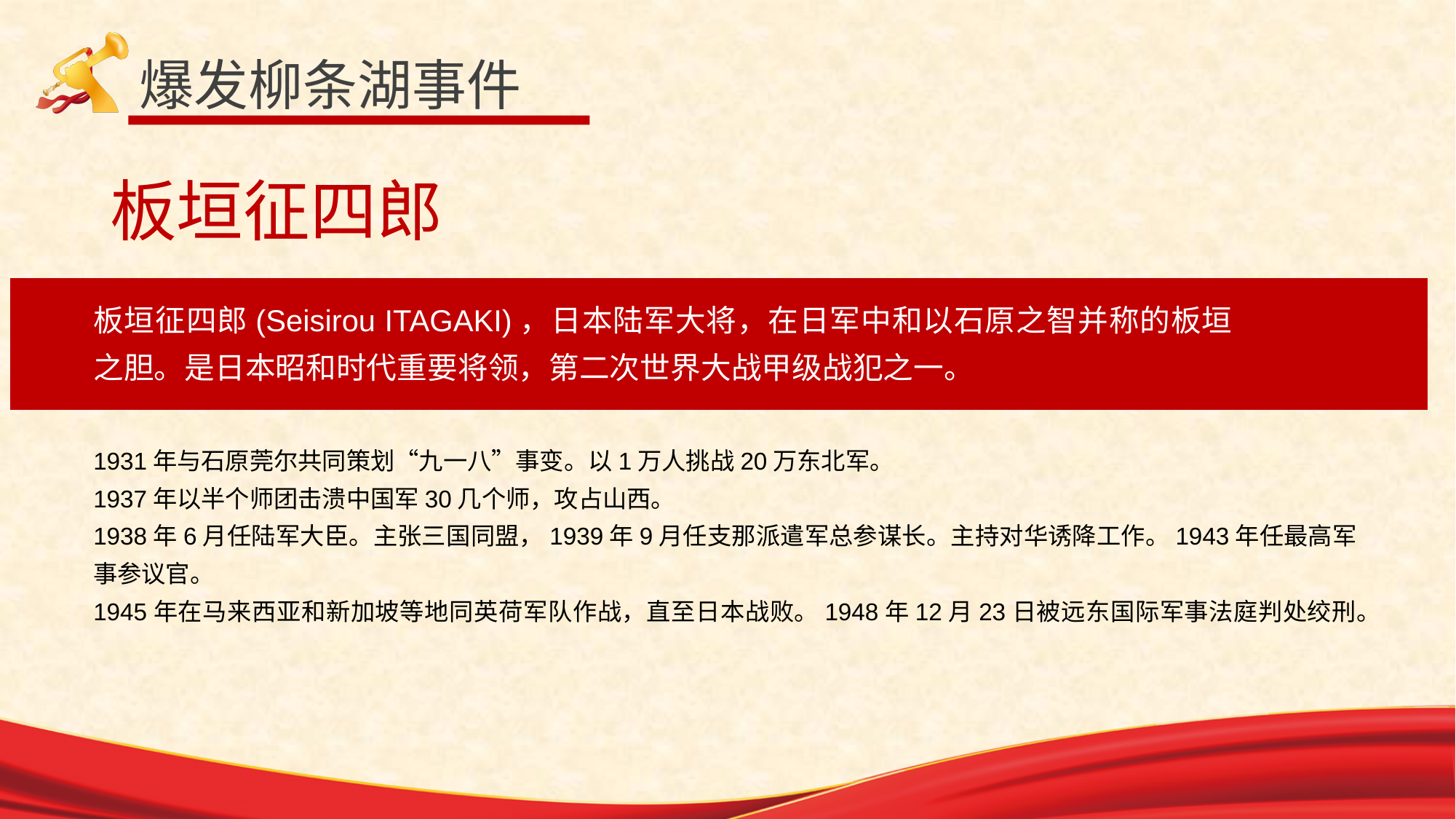

爆发柳条湖事件
板垣征四郎

板垣征四郎(Seisirou ITAGAKI)，日本陆军大将，在日军中和以石原之智并称的板垣之胆。是日本昭和时代重要将领，第二次世界大战甲级战犯之一。
1931年与石原莞尔共同策划“九一八”事变。以1万人挑战20万东北军。
1937年以半个师团击溃中国军30几个师，攻占山西。
1938年6月任陆军大臣。主张三国同盟，1939年9月任支那派遣军总参谋长。主持对华诱降工作。1943年任最高军事参议官。
1945年在马来西亚和新加坡等地同英荷军队作战，直至日本战败。1948年12月23日被远东国际军事法庭判处绞刑。